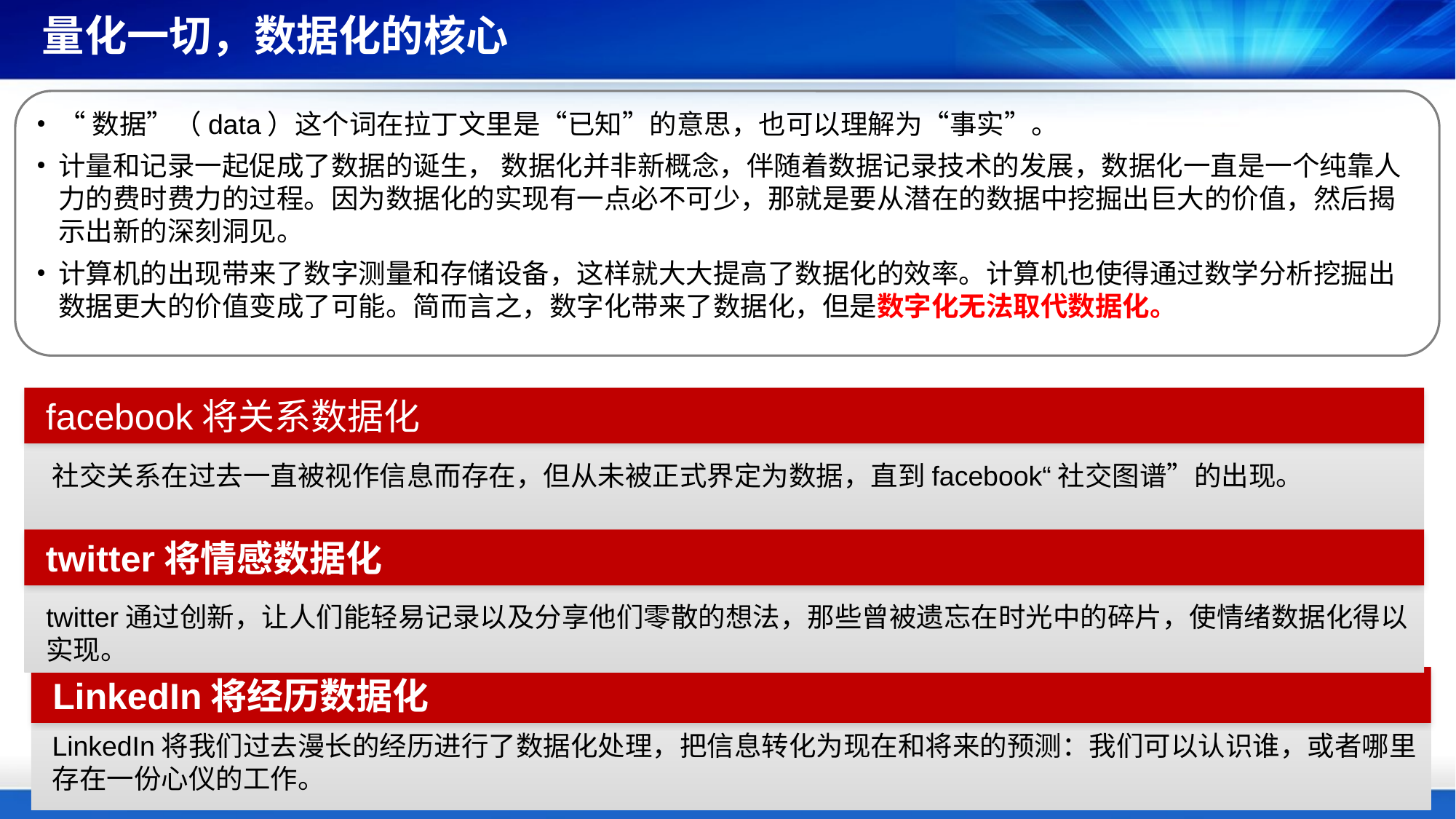

# 量化一切，数据化的核心
“数据”（data）这个词在拉丁文里是“已知”的意思，也可以理解为“事实”。
计量和记录一起促成了数据的诞生， 数据化并非新概念，伴随着数据记录技术的发展，数据化一直是一个纯靠人力的费时费力的过程。因为数据化的实现有一点必不可少，那就是要从潜在的数据中挖掘出巨大的价值，然后揭示出新的深刻洞见。
计算机的出现带来了数字测量和存储设备，这样就大大提高了数据化的效率。计算机也使得通过数学分析挖掘出数据更大的价值变成了可能。简而言之，数字化带来了数据化，但是数字化无法取代数据化。

facebook将关系数据化
社交关系在过去一直被视作信息而存在，但从未被正式界定为数据，直到facebook“社交图谱”的出现。

twitter将情感数据化
twitter通过创新，让人们能轻易记录以及分享他们零散的想法，那些曾被遗忘在时光中的碎片，使情绪数据化得以实现。

LinkedIn将经历数据化
LinkedIn将我们过去漫长的经历进行了数据化处理，把信息转化为现在和将来的预测：我们可以认识谁，或者哪里存在一份心仪的工作。